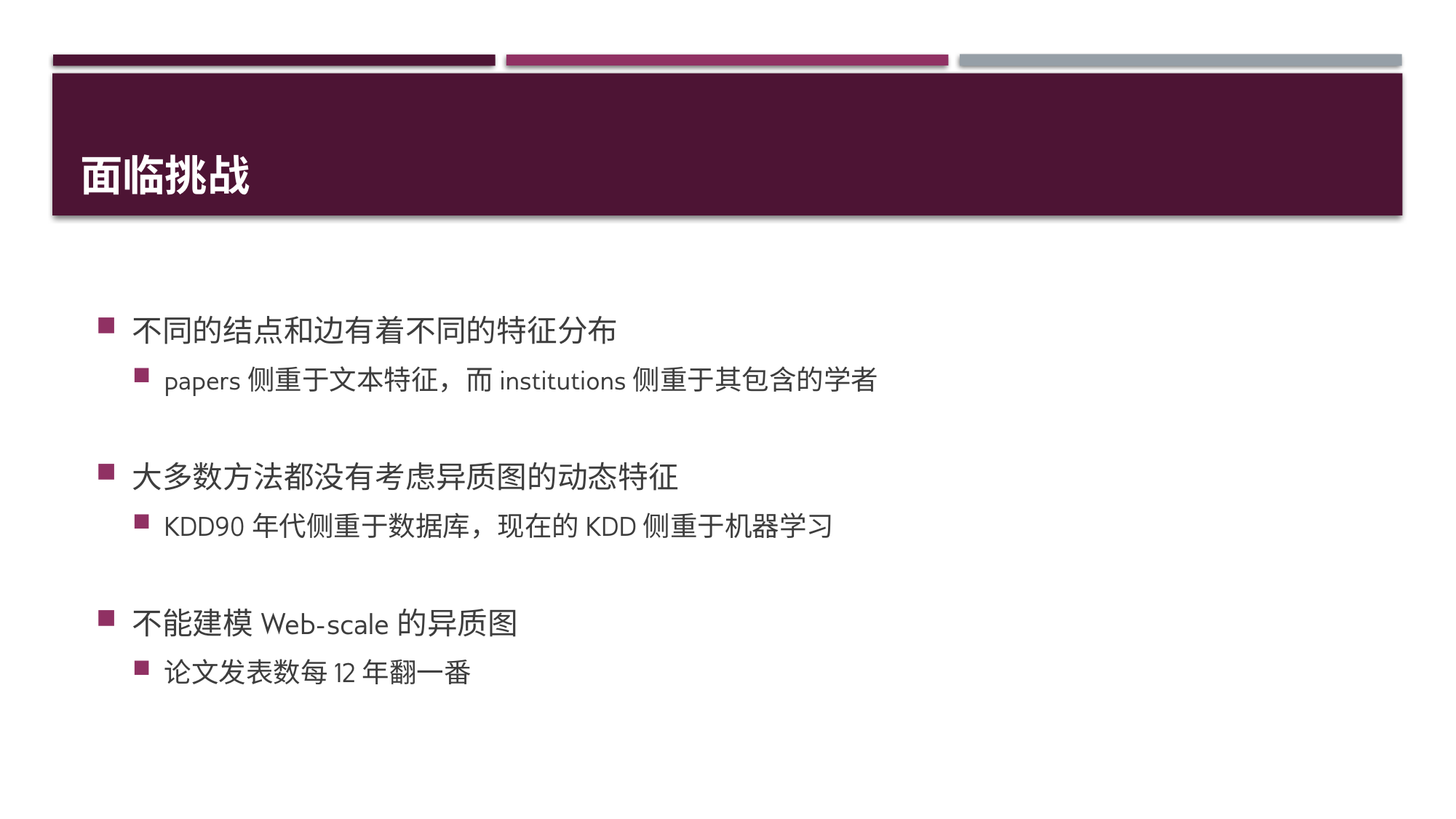

# 面临挑战

不同的结点和边有着不同的特征分布
papers侧重于文本特征，而﻿institutions侧重于其包含的学者

大多数方法都没有考虑异质图的动态特征
KDD90年代侧重于数据库，现在的KDD侧重于机器学习

不能建模Web-scale的异质图
论文发表数每12年翻一番